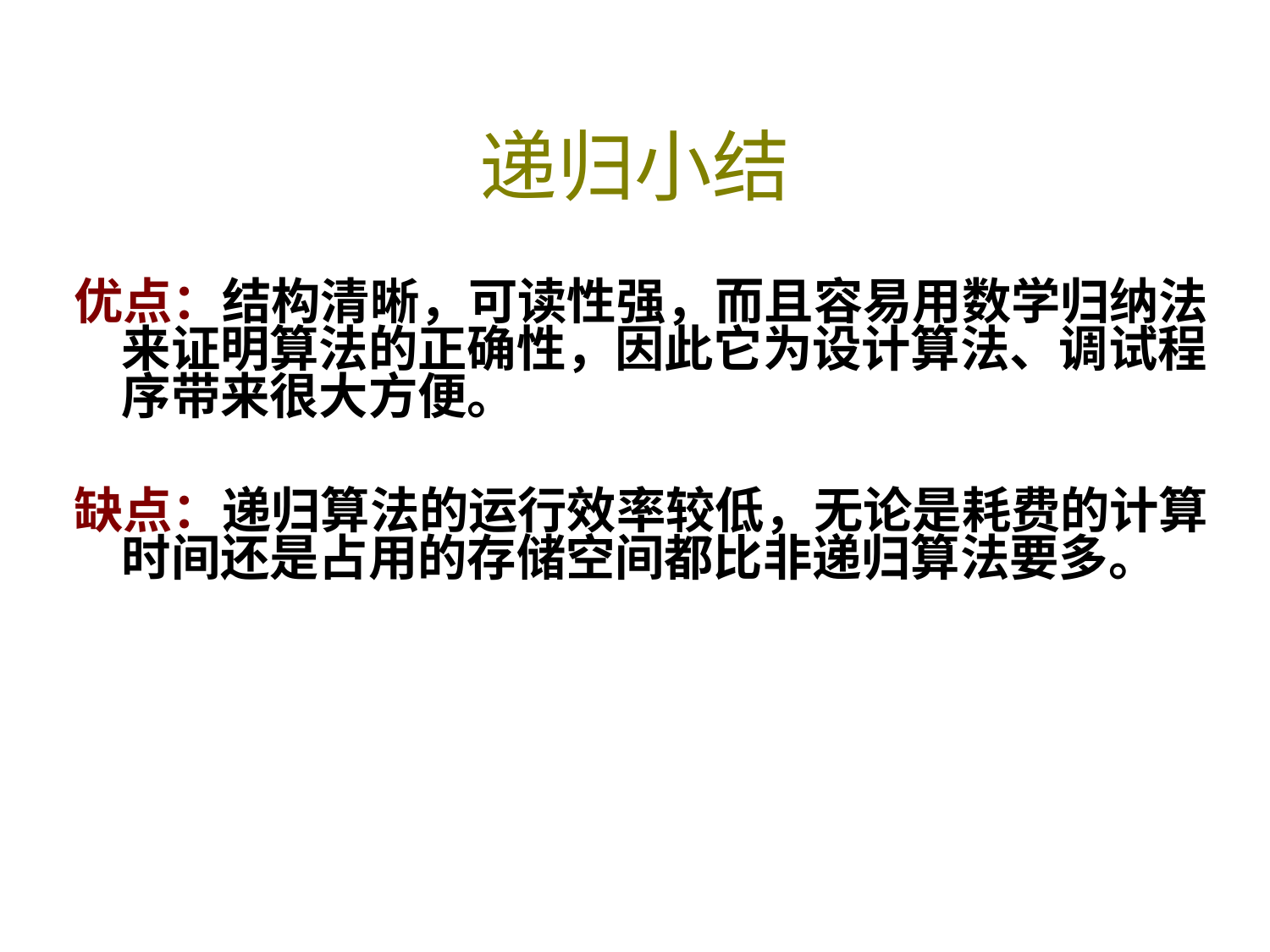

# 递归小结
优点：结构清晰，可读性强，而且容易用数学归纳法来证明算法的正确性，因此它为设计算法、调试程序带来很大方便。

缺点：递归算法的运行效率较低，无论是耗费的计算时间还是占用的存储空间都比非递归算法要多。